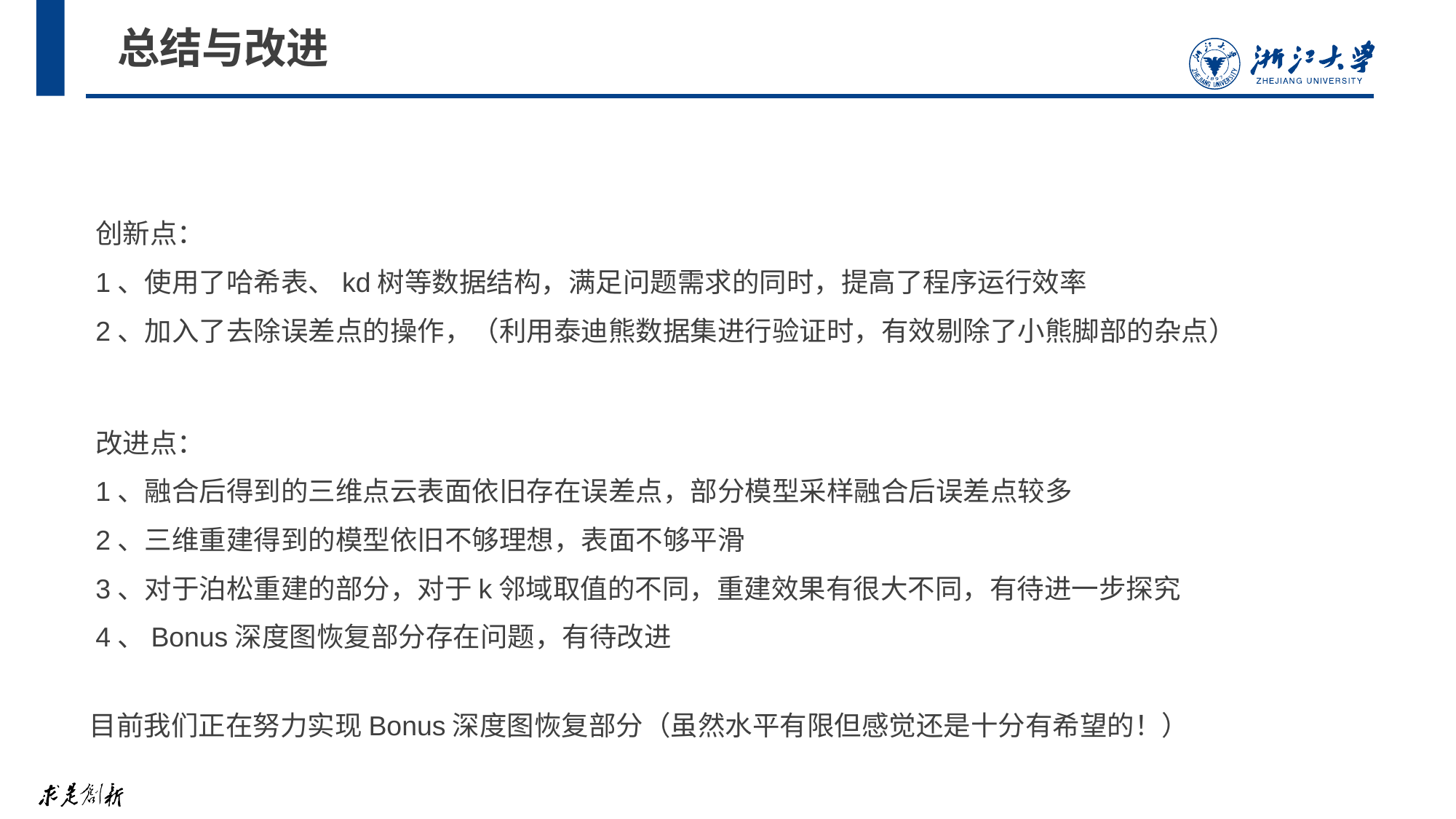

# 总结与改进
创新点：
1、使用了哈希表、kd树等数据结构，满足问题需求的同时，提高了程序运行效率
2、加入了去除误差点的操作，（利用泰迪熊数据集进行验证时，有效剔除了小熊脚部的杂点）

改进点：
1、融合后得到的三维点云表面依旧存在误差点，部分模型采样融合后误差点较多
2、三维重建得到的模型依旧不够理想，表面不够平滑
3、对于泊松重建的部分，对于k邻域取值的不同，重建效果有很大不同，有待进一步探究
4、Bonus深度图恢复部分存在问题，有待改进

目前我们正在努力实现Bonus深度图恢复部分（虽然水平有限但感觉还是十分有希望的！）
24